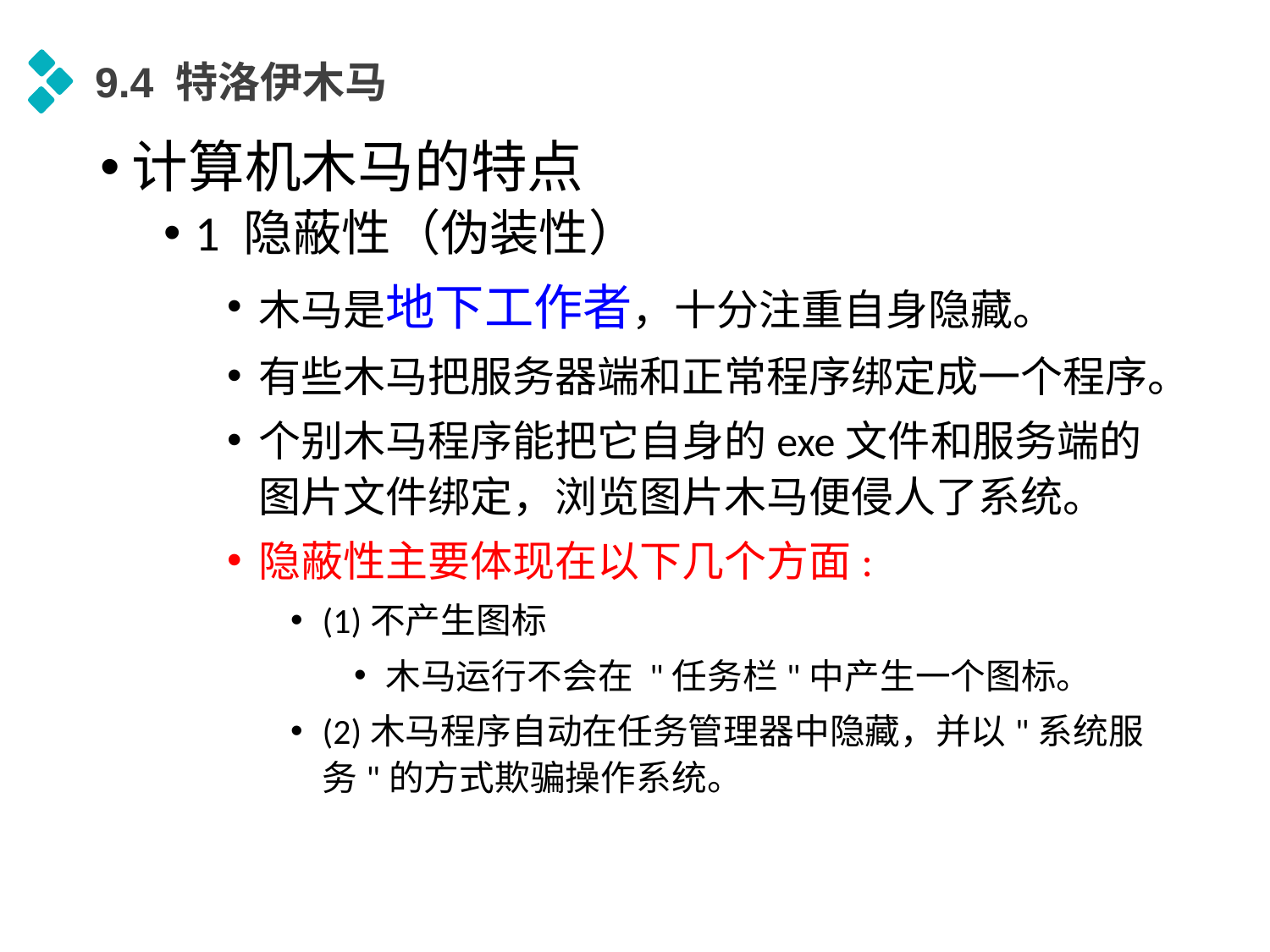

9.4 特洛伊木马

计算机木马的特点
1 隐蔽性（伪装性）
木马是地下工作者，十分注重自身隐藏。
有些木马把服务器端和正常程序绑定成一个程序。
个别木马程序能把它自身的exe文件和服务端的图片文件绑定，浏览图片木马便侵人了系统。
隐蔽性主要体现在以下几个方面:
(1)不产生图标
木马运行不会在 "任务栏"中产生一个图标。
(2)木马程序自动在任务管理器中隐藏，并以"系统服务"的方式欺骗操作系统。